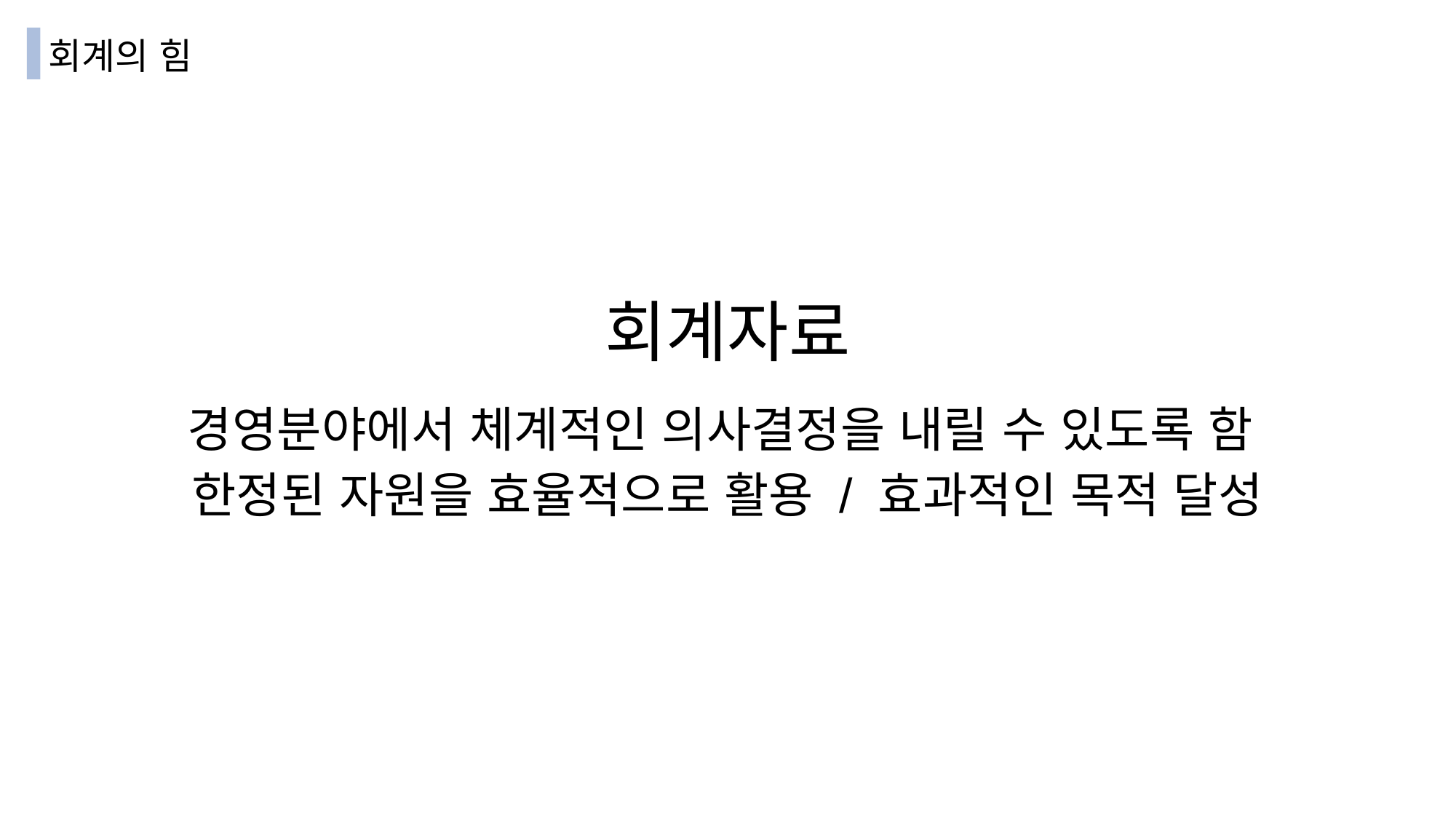

회계의 힘
회계자료

경영분야에서 체계적인 의사결정을 내릴 수 있도록 함

한정된 자원을 효율적으로 활용 / 효과적인 목적 달성